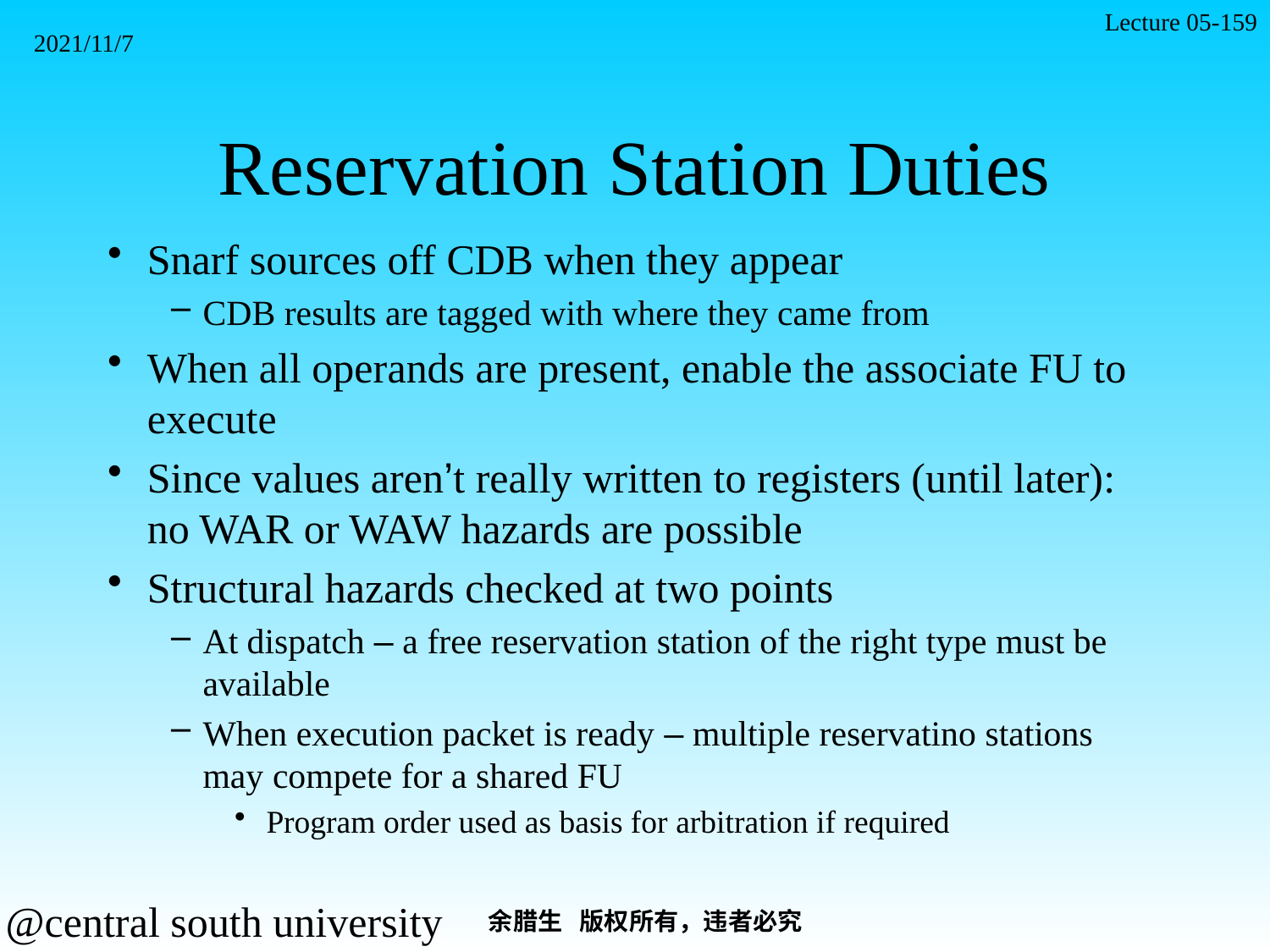

Lecture 05-159
2021/11/7
# Reservation Station Duties
Snarf sources off CDB when they appear
CDB results are tagged with where they came from
When all operands are present, enable the associate FU to execute
Since values aren’t really written to registers (until later): no WAR or WAW hazards are possible
Structural hazards checked at two points
At dispatch – a free reservation station of the right type must be available
When execution packet is ready – multiple reservatino stations may compete for a shared FU
Program order used as basis for arbitration if required
余腊生   版权所有，违者必究